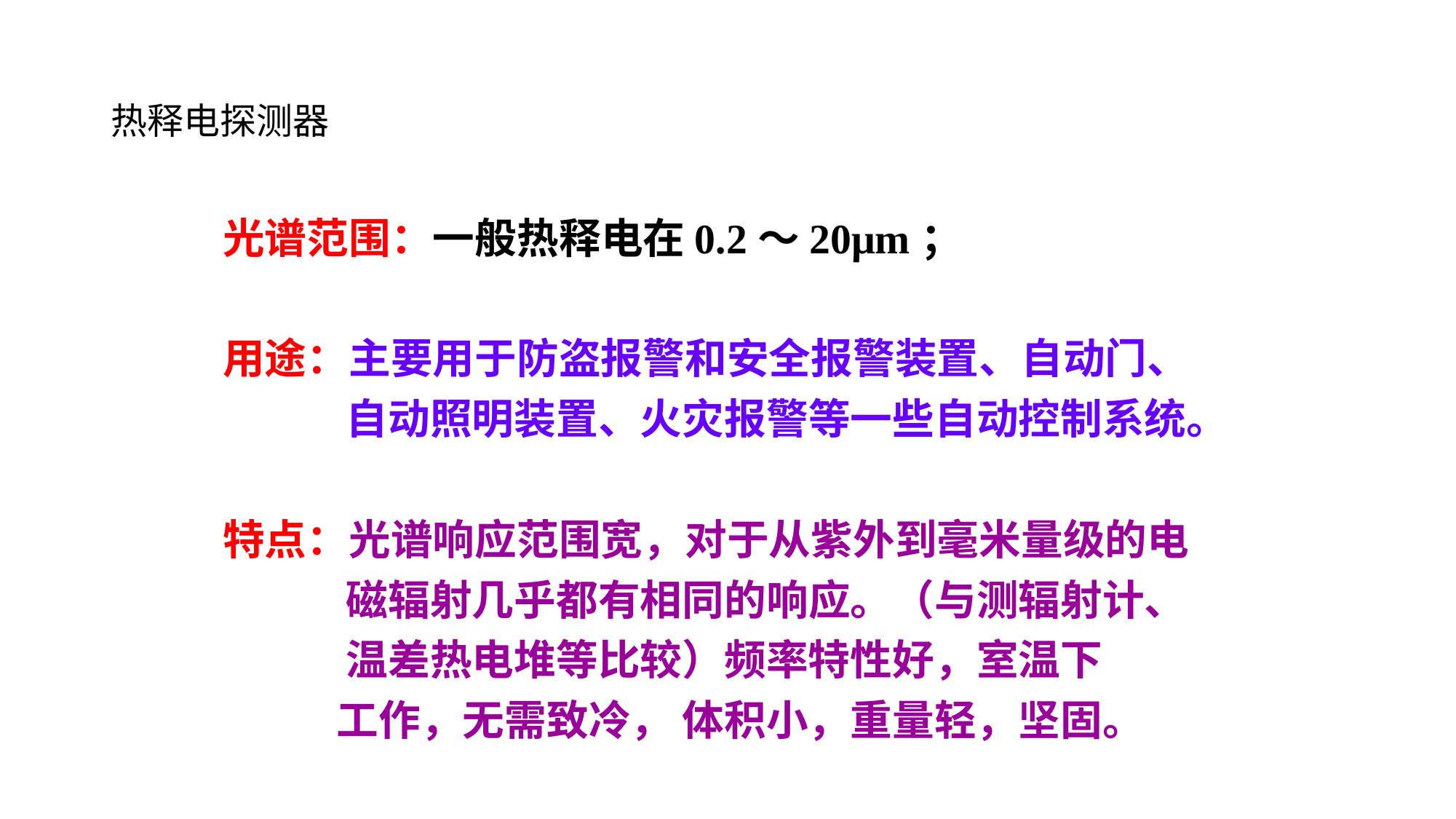

# 热释电探测器
光谱范围：一般热释电在0.2～20μm；

用途：主要用于防盗报警和安全报警装置、自动门、
            自动照明装置、火灾报警等一些自动控制系统。

特点：光谱响应范围宽，对于从紫外到毫米量级的电
            磁辐射几乎都有相同的响应。（与测辐射计、
            温差热电堆等比较）频率特性好，室温下
           工作，无需致冷， 体积小，重量轻，坚固。